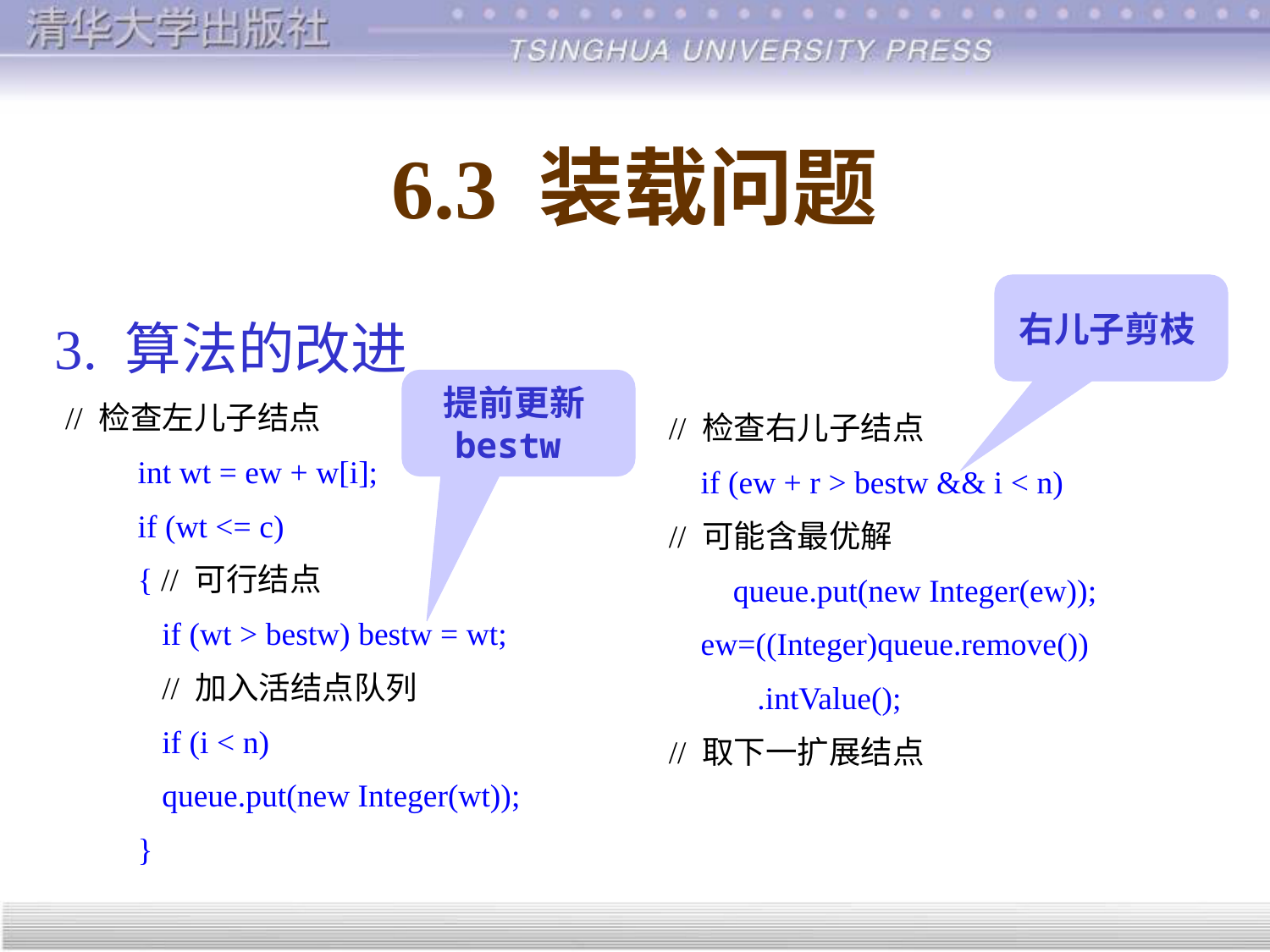

# 6.3 装载问题
右儿子剪枝
3. 算法的改进
提前更新bestw
// 检查左儿子结点
         int wt = ew + w[i];
         if (wt <= c)
         { // 可行结点
            if (wt > bestw) bestw = wt;
            // 加入活结点队列
            if (i < n)
            queue.put(new Integer(wt));
         }
// 检查右儿子结点
    if (ew + r > bestw && i < n)
// 可能含最优解
        queue.put(new Integer(ew));
    ew=((Integer)queue.remove())
           .intValue();
// 取下一扩展结点
55